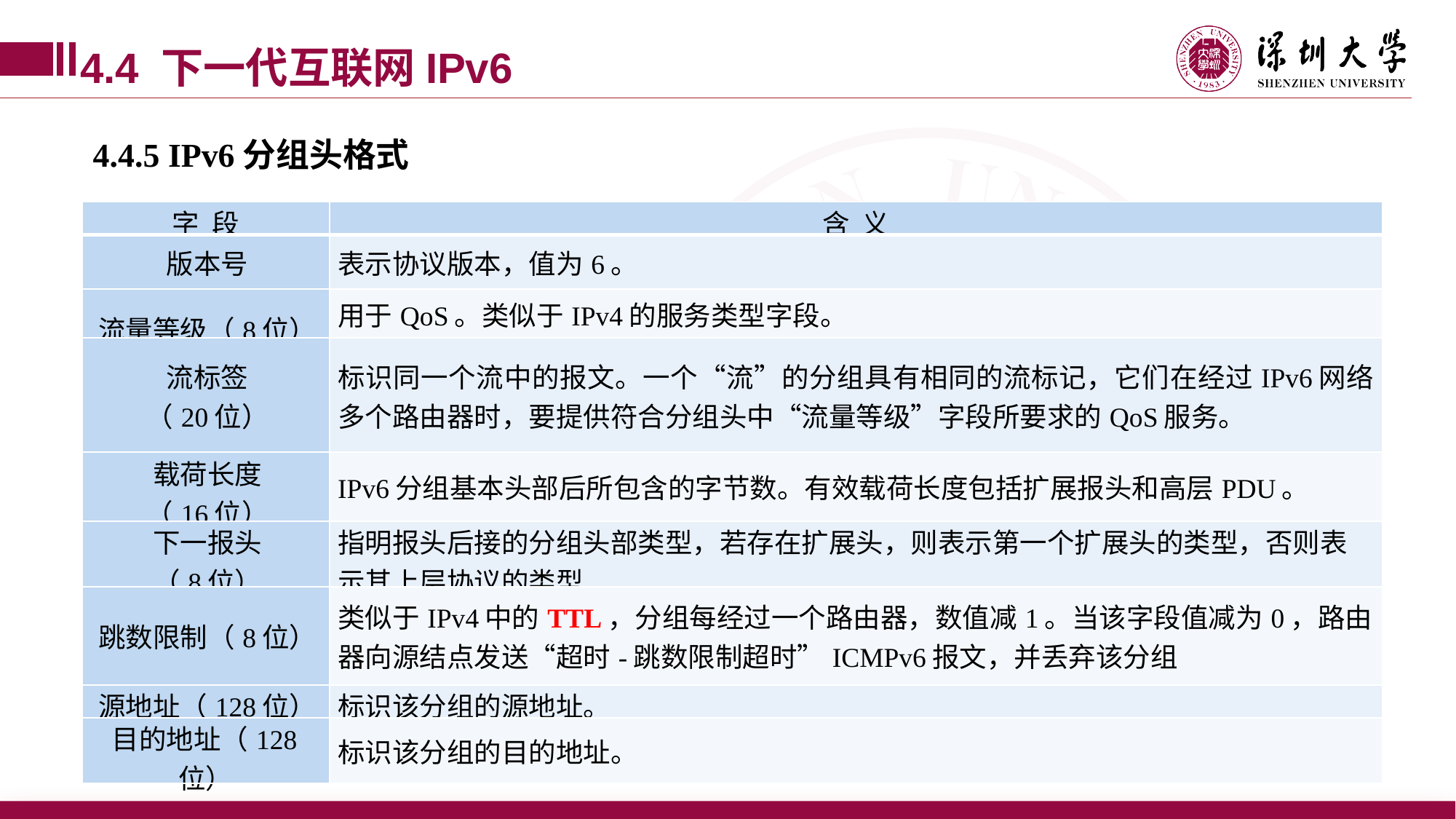

4.4 下一代互联网IPv6

4.4.5 IPv6分组头格式
| 字 段 | 含 义 |
| --- | --- |
| 版本号 | 表示协议版本，值为6。 |
| 流量等级（8位） | 用于QoS。类似于IPv4的服务类型字段。 |
| 流标签 （20位） | 标识同一个流中的报文。一个“流”的分组具有相同的流标记，它们在经过IPv6网络多个路由器时，要提供符合分组头中“流量等级”字段所要求的QoS服务。 |
| 载荷长度 （16位） | IPv6分组基本头部后所包含的字节数。有效载荷长度包括扩展报头和高层PDU。 |
| 下一报头 （8位） | 指明报头后接的分组头部类型，若存在扩展头，则表示第一个扩展头的类型，否则表示其上层协议的类型 |
| 跳数限制（8位） | 类似于IPv4中的TTL，分组每经过一个路由器，数值减1。当该字段值减为0，路由器向源结点发送“超时-跳数限制超时”ICMPv6报文，并丢弃该分组 |
| 源地址（128位） | 标识该分组的源地址。 |
| 目的地址（128位） | 标识该分组的目的地址。 |